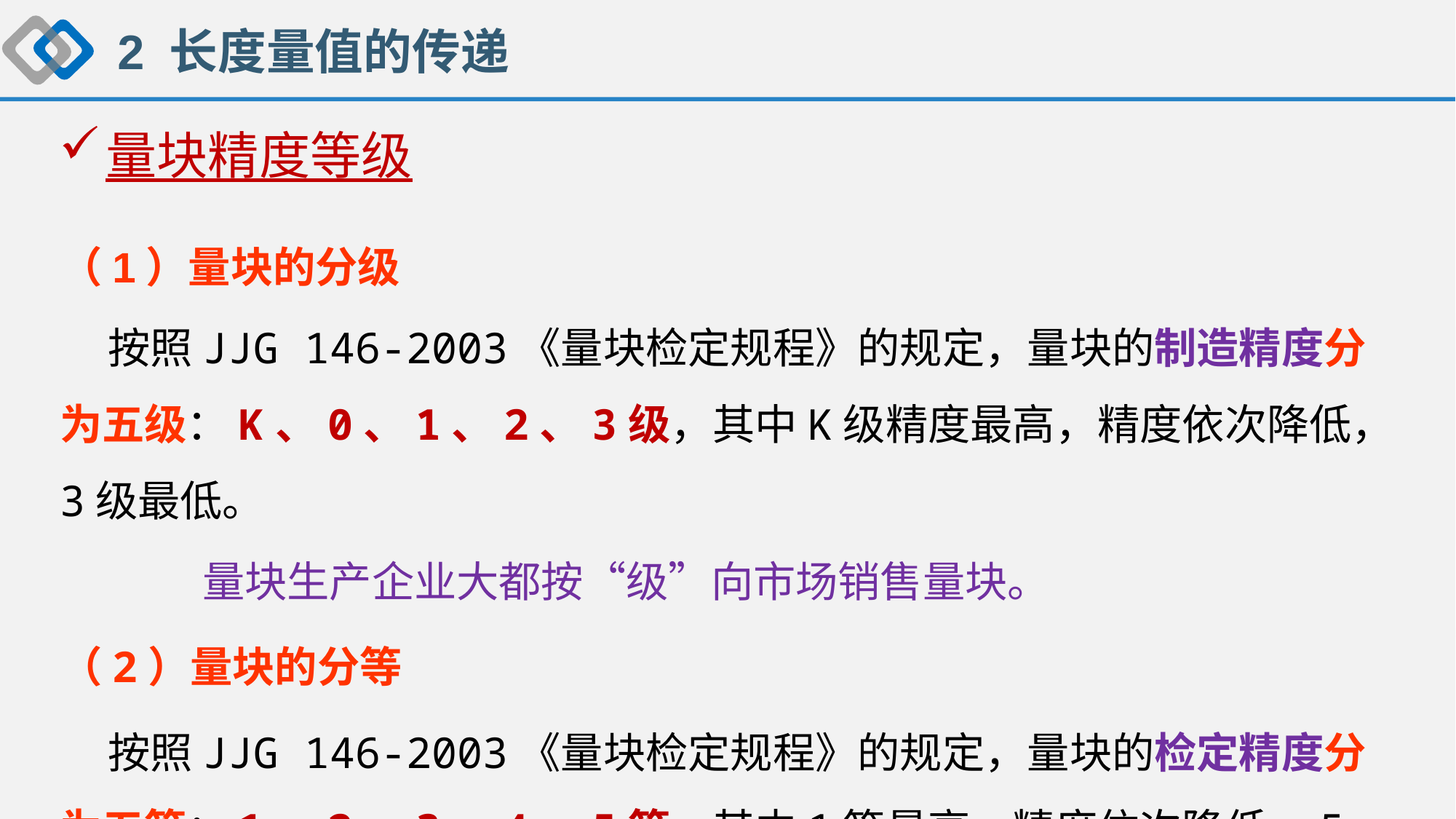

2 长度量值的传递
量块精度等级
（1）量块的分级
    按照JJG 146-2003《量块检定规程》的规定，量块的制造精度分为五级：K、0、1、2、3级，其中K级精度最高，精度依次降低，3级最低。
              量块生产企业大都按“级”向市场销售量块。
（2）量块的分等
    按照JJG 146-2003《量块检定规程》的规定，量块的检定精度分为五等：1、2、3、4、5等，其中1等最高，精度依次降低，5等最低。